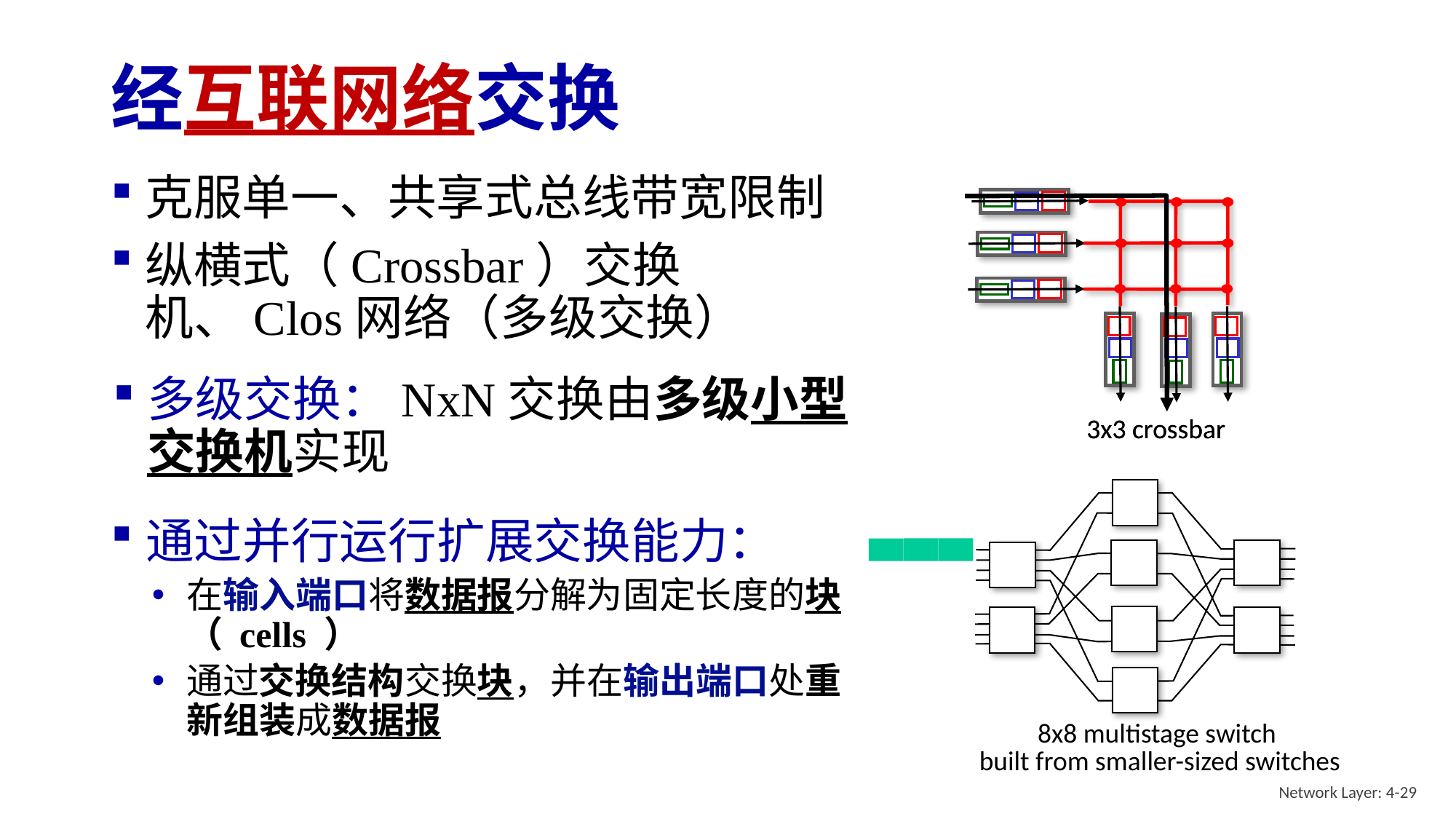

# 经互联网络交换
克服单一、共享式总线带宽限制
纵横式（Crossbar）交换机、Clos网络（多级交换）

多级交换：NxN交换由多级小型交换机实现
3x3 crossbar
3x3 crossbar

8x8 multistage switch
built from smaller-sized switches
通过并行运行扩展交换能力：
在输入端口将数据报分解为固定长度的块（ cells ）
通过交换结构交换块，并在输出端口处重新组装成数据报

Network Layer: 4-29